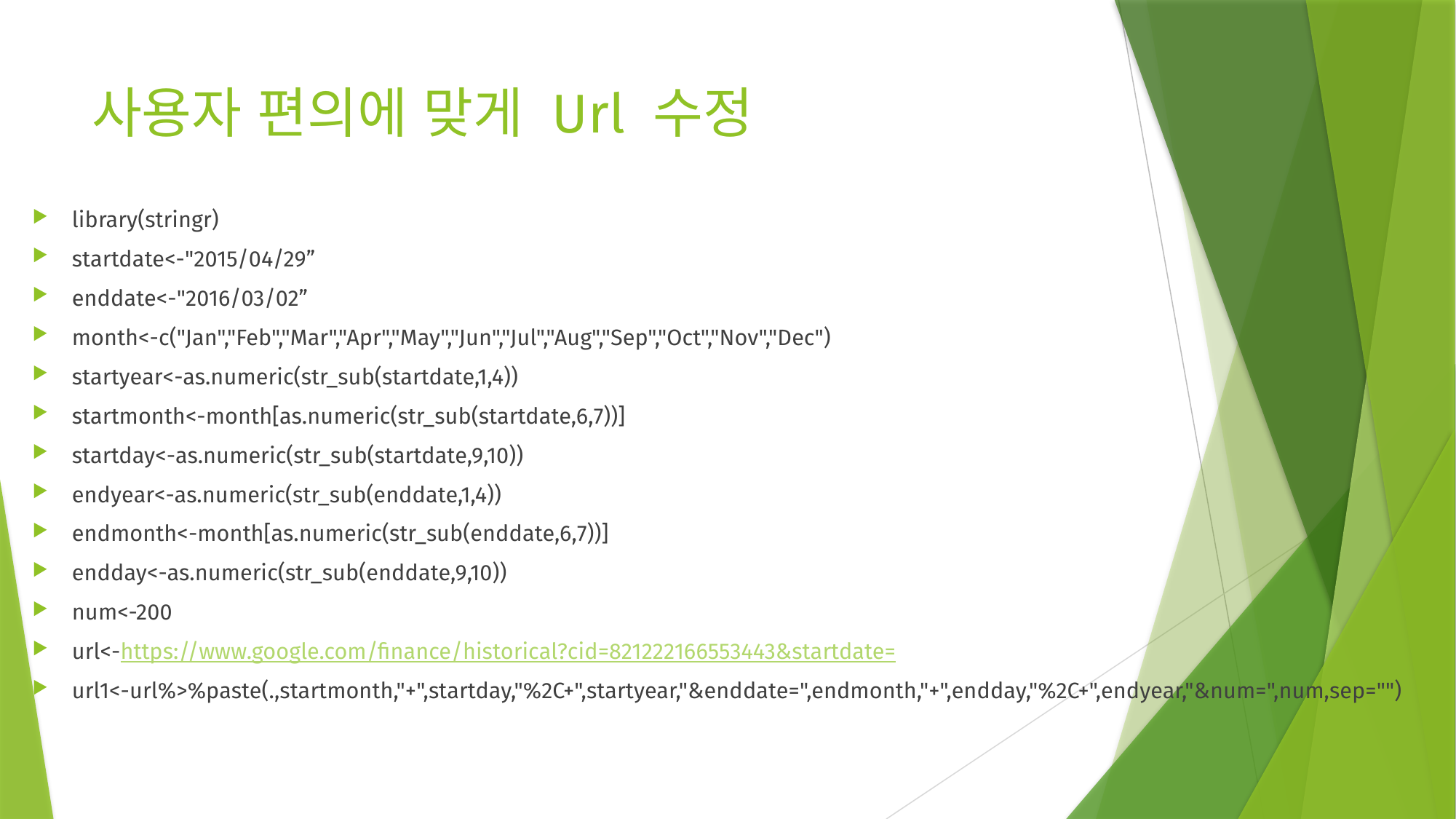

# 사용자 편의에 맞게 Url 수정
library(stringr)
startdate<-"2015/04/29”
enddate<-"2016/03/02”
month<-c("Jan","Feb","Mar","Apr","May","Jun","Jul","Aug","Sep","Oct","Nov","Dec")
startyear<-as.numeric(str_sub(startdate,1,4))
startmonth<-month[as.numeric(str_sub(startdate,6,7))]
startday<-as.numeric(str_sub(startdate,9,10))
endyear<-as.numeric(str_sub(enddate,1,4))
endmonth<-month[as.numeric(str_sub(enddate,6,7))]
endday<-as.numeric(str_sub(enddate,9,10))
num<-200
url<-https://www.google.com/finance/historical?cid=821222166553443&startdate=
url1<-url%>%paste(.,startmonth,"+",startday,"%2C+",startyear,"&enddate=",endmonth,"+",endday,"%2C+",endyear,"&num=",num,sep="")